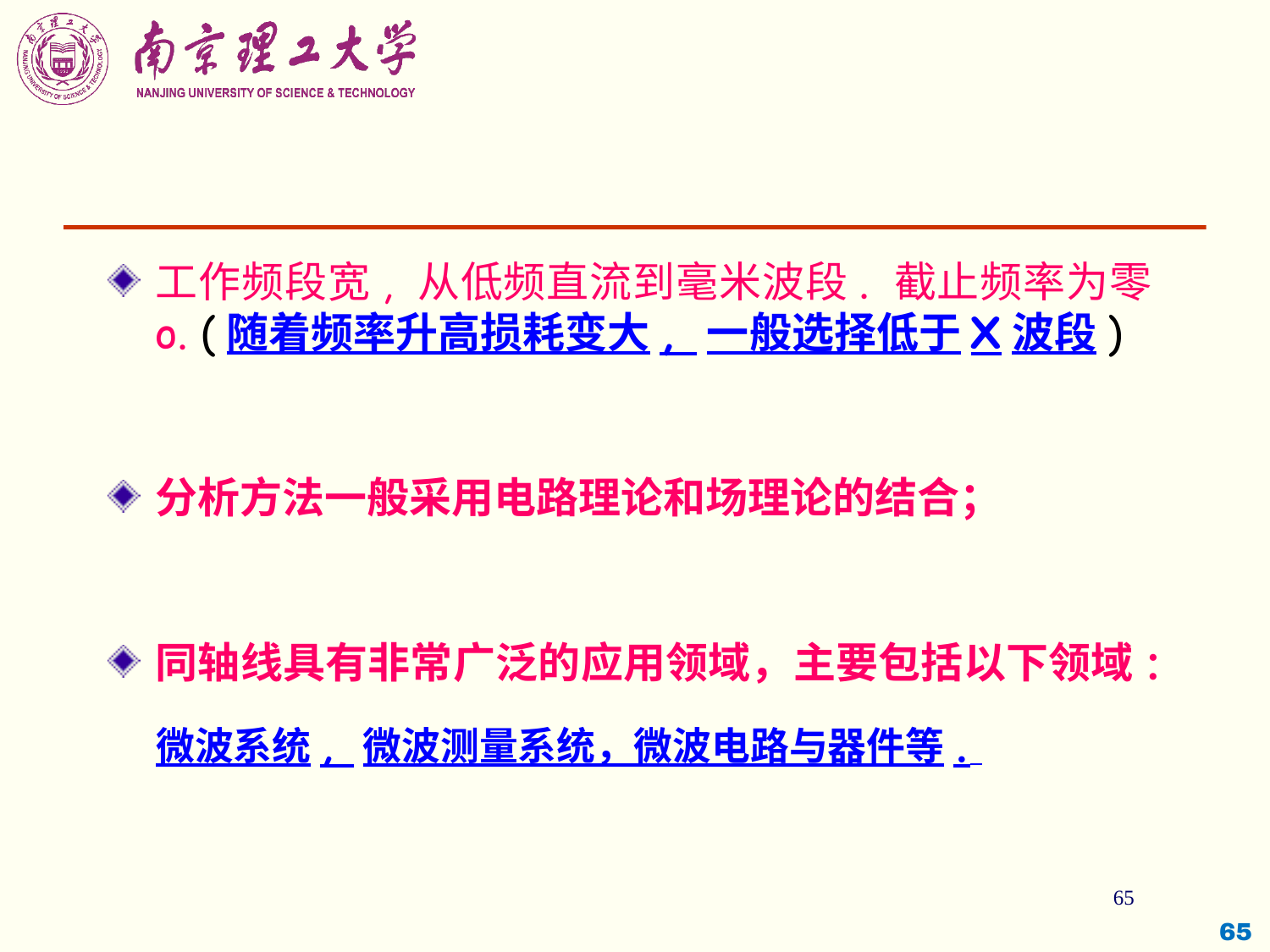

工作频段宽, 从低频直流到毫米波段. 截止频率为零o. (随着频率升高损耗变大, 一般选择低于X波段)

分析方法一般采用电路理论和场理论的结合；

同轴线具有非常广泛的应用领域，主要包括以下领域:
    微波系统, 微波测量系统，微波电路与器件等.

65